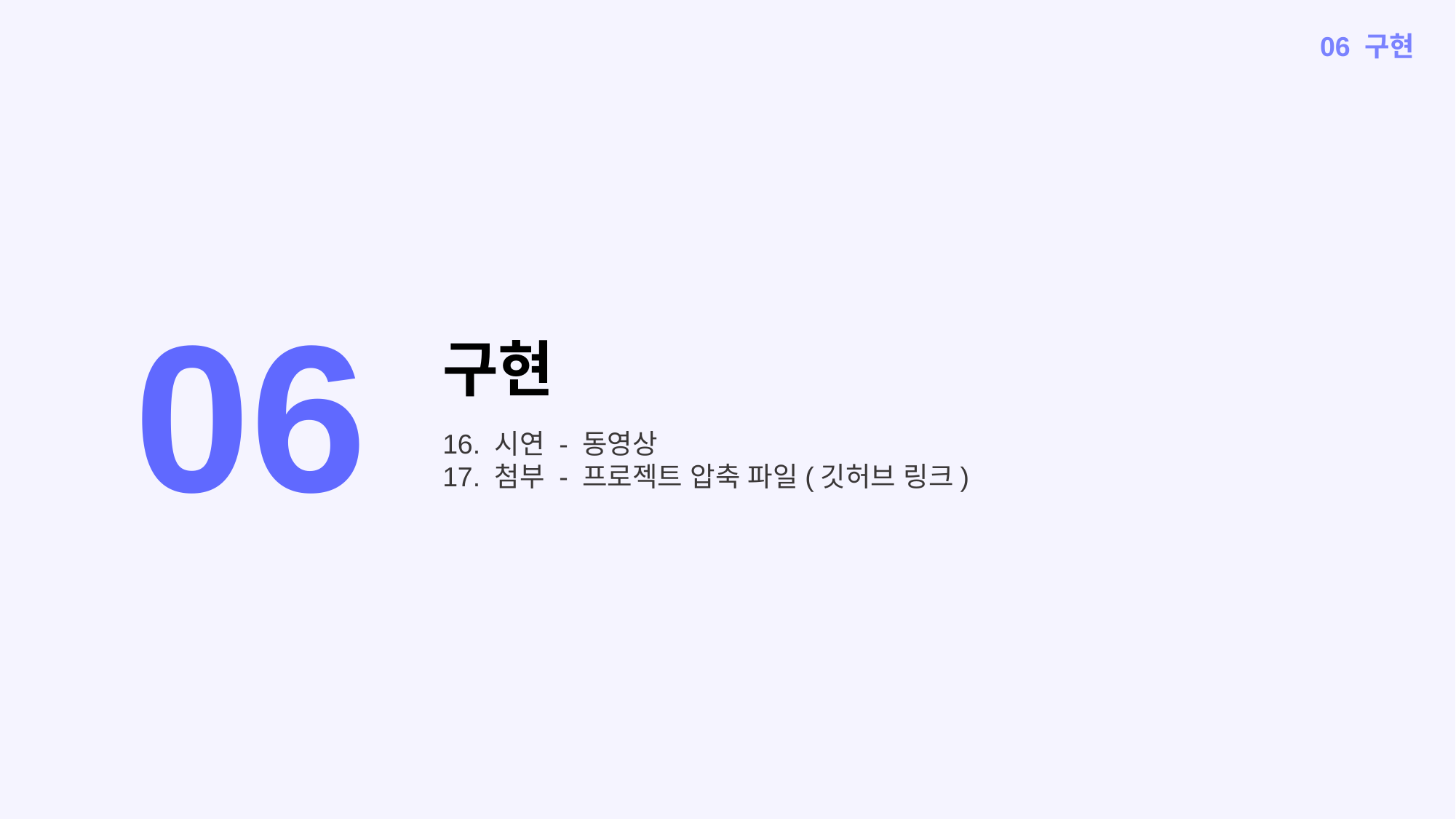

06 구현
06
구현
16. 시연 - 동영상
17. 첨부 - 프로젝트 압축 파일(깃허브 링크)